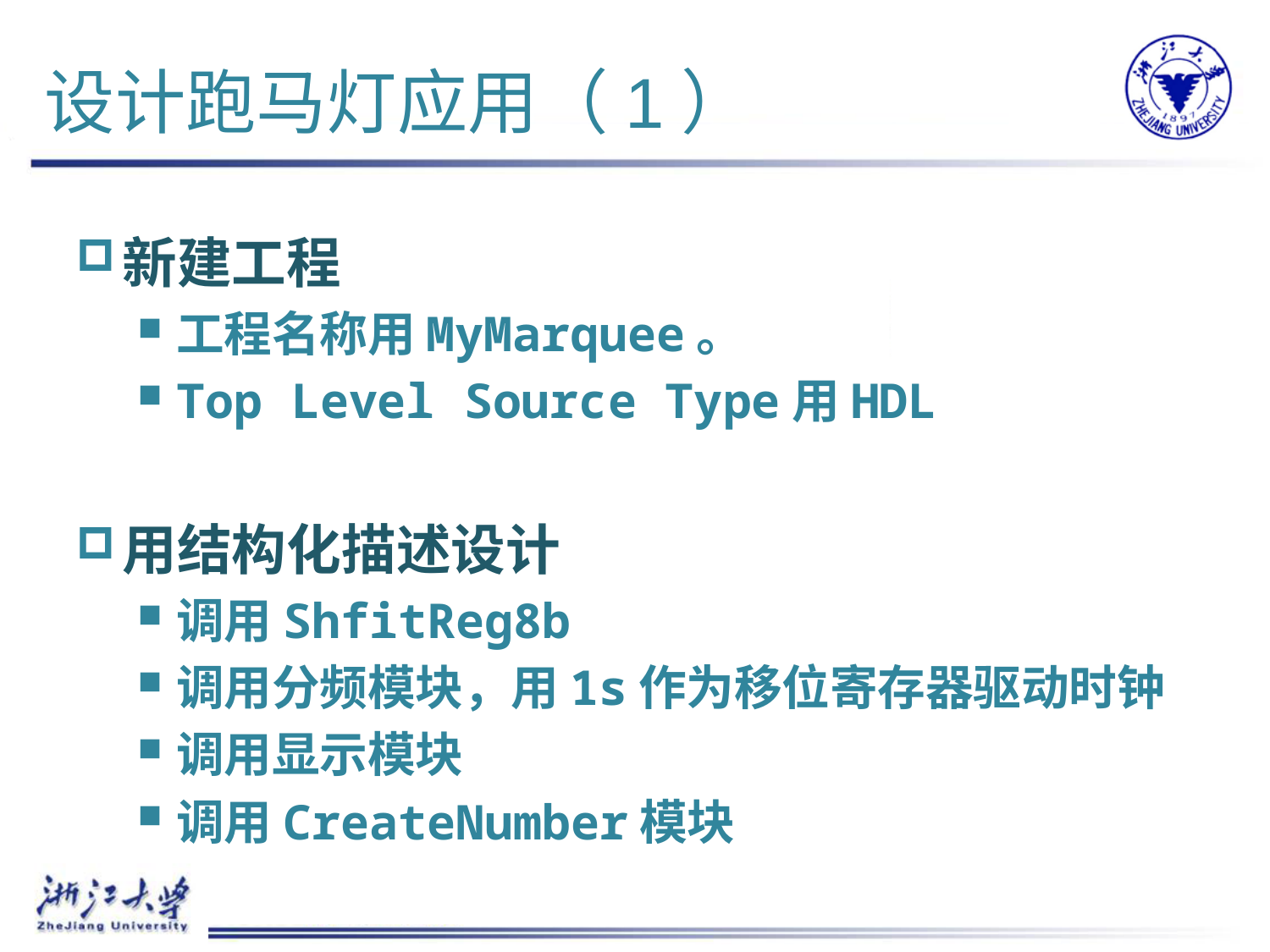

# 设计跑马灯应用（1）
新建工程
工程名称用MyMarquee。
Top Level Source Type用HDL

用结构化描述设计
调用ShfitReg8b
调用分频模块，用1s作为移位寄存器驱动时钟
调用显示模块
调用CreateNumber模块